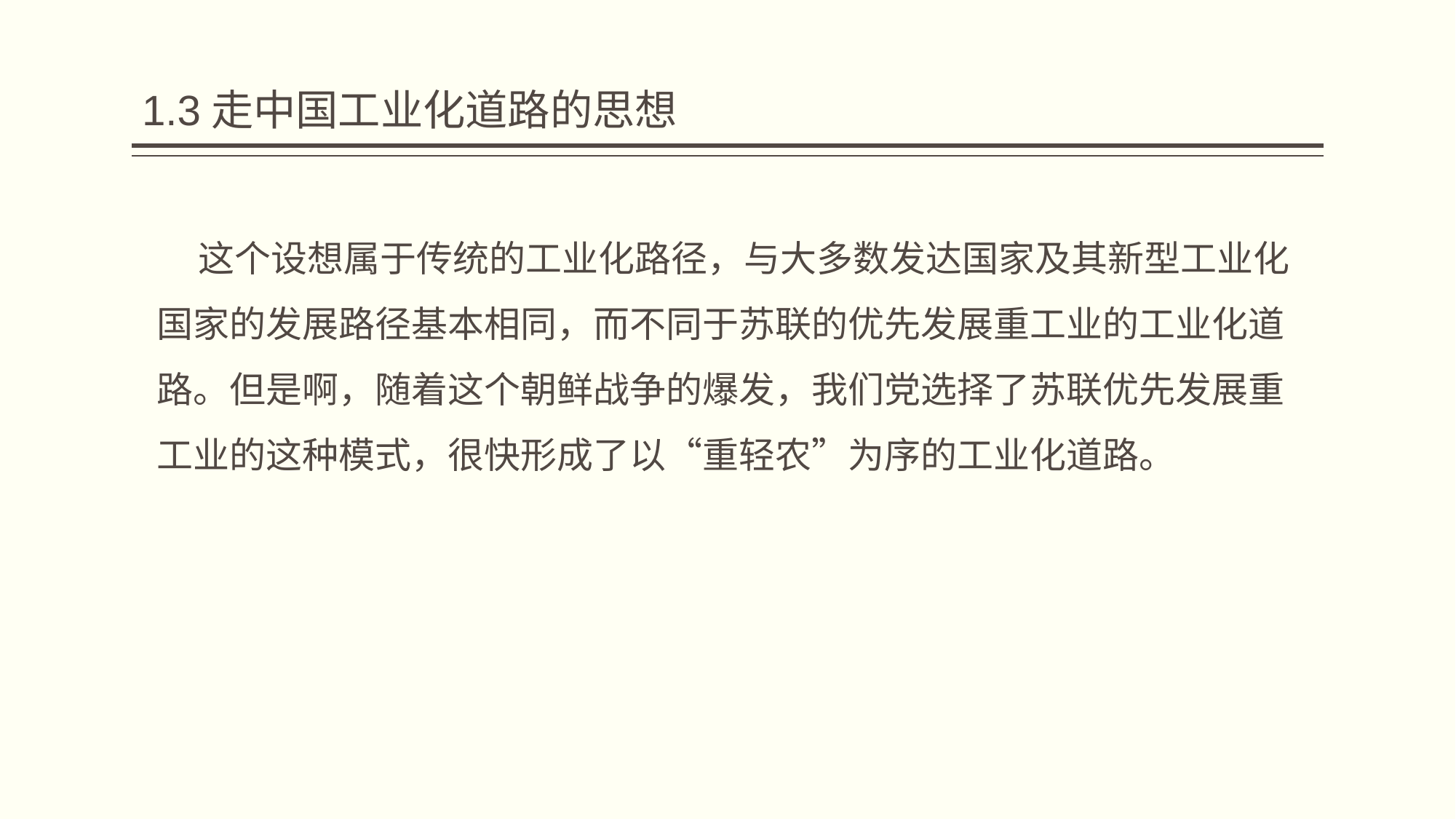

# 1.3走中国工业化道路的思想
    这个设想属于传统的工业化路径，与大多数发达国家及其新型工业化国家的发展路径基本相同，而不同于苏联的优先发展重工业的工业化道路。但是啊，随着这个朝鲜战争的爆发，我们党选择了苏联优先发展重工业的这种模式，很快形成了以“重轻农”为序的工业化道路。